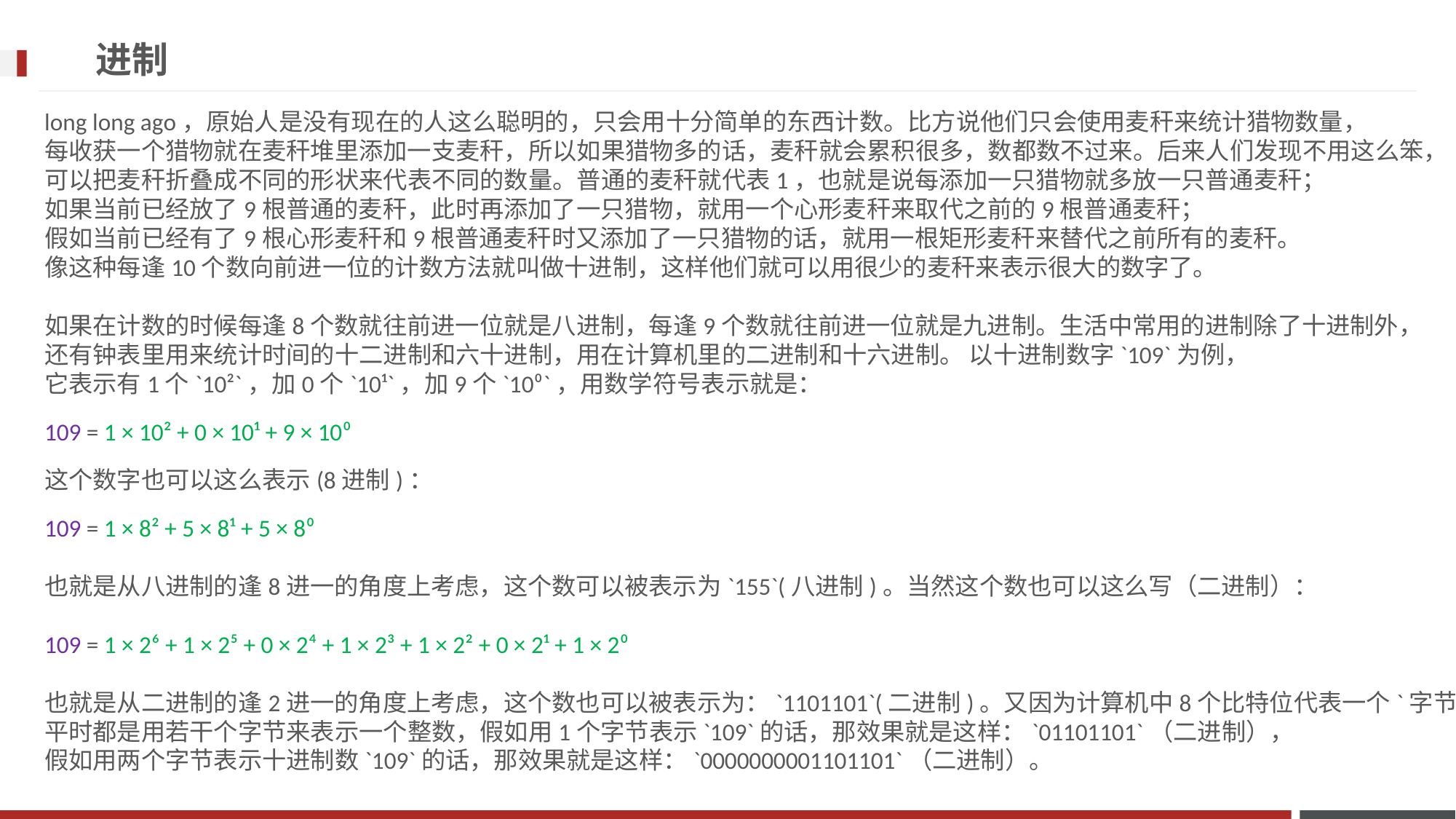

# 进制
long long ago，原始人是没有现在的人这么聪明的，只会用十分简单的东西计数。比方说他们只会使用麦秆来统计猎物数量，
每收获一个猎物就在麦秆堆里添加一支麦秆，所以如果猎物多的话，麦秆就会累积很多，数都数不过来。后来人们发现不用这么笨，
可以把麦秆折叠成不同的形状来代表不同的数量。普通的麦秆就代表1，也就是说每添加一只猎物就多放一只普通麦秆；
如果当前已经放了9根普通的麦秆，此时再添加了一只猎物，就用一个心形麦秆来取代之前的9根普通麦秆；
假如当前已经有了9根心形麦秆和9根普通麦秆时又添加了一只猎物的话，就用一根矩形麦秆来替代之前所有的麦秆。
像这种每逢10个数向前进一位的计数方法就叫做十进制，这样他们就可以用很少的麦秆来表示很大的数字了。

如果在计数的时候每逢8个数就往前进一位就是八进制，每逢9个数就往前进一位就是九进制。生活中常用的进制除了十进制外，
还有钟表里用来统计时间的十二进制和六十进制，用在计算机里的二进制和十六进制。 以十进制数字`109`为例，
它表示有1个`10²`，加0个`10¹`，加9个`10⁰`，用数学符号表示就是：

109 = 1 × 10² + 0 × 10¹ + 9 × 10⁰

这个数字也可以这么表示(8进制)：

109 = 1 × 8² + 5 × 8¹ + 5 × 8⁰

也就是从八进制的逢8进一的角度上考虑，这个数可以被表示为`155`(八进制)。当然这个数也可以这么写（二进制）：

109 = 1 × 2⁶ + 1 × 2⁵ + 0 × 2⁴ + 1 × 2³ + 1 × 2² + 0 × 2¹ + 1 × 2⁰

也就是从二进制的逢2进一的角度上考虑，这个数也可以被表示为：`1101101`(二进制)。又因为计算机中8个比特位代表一个`字节`，
平时都是用若干个字节来表示一个整数，假如用1个字节表示`109`的话，那效果就是这样：`01101101`（二进制），
假如用两个字节表示十进制数`109`的话，那效果就是这样：`0000000001101101`（二进制）。